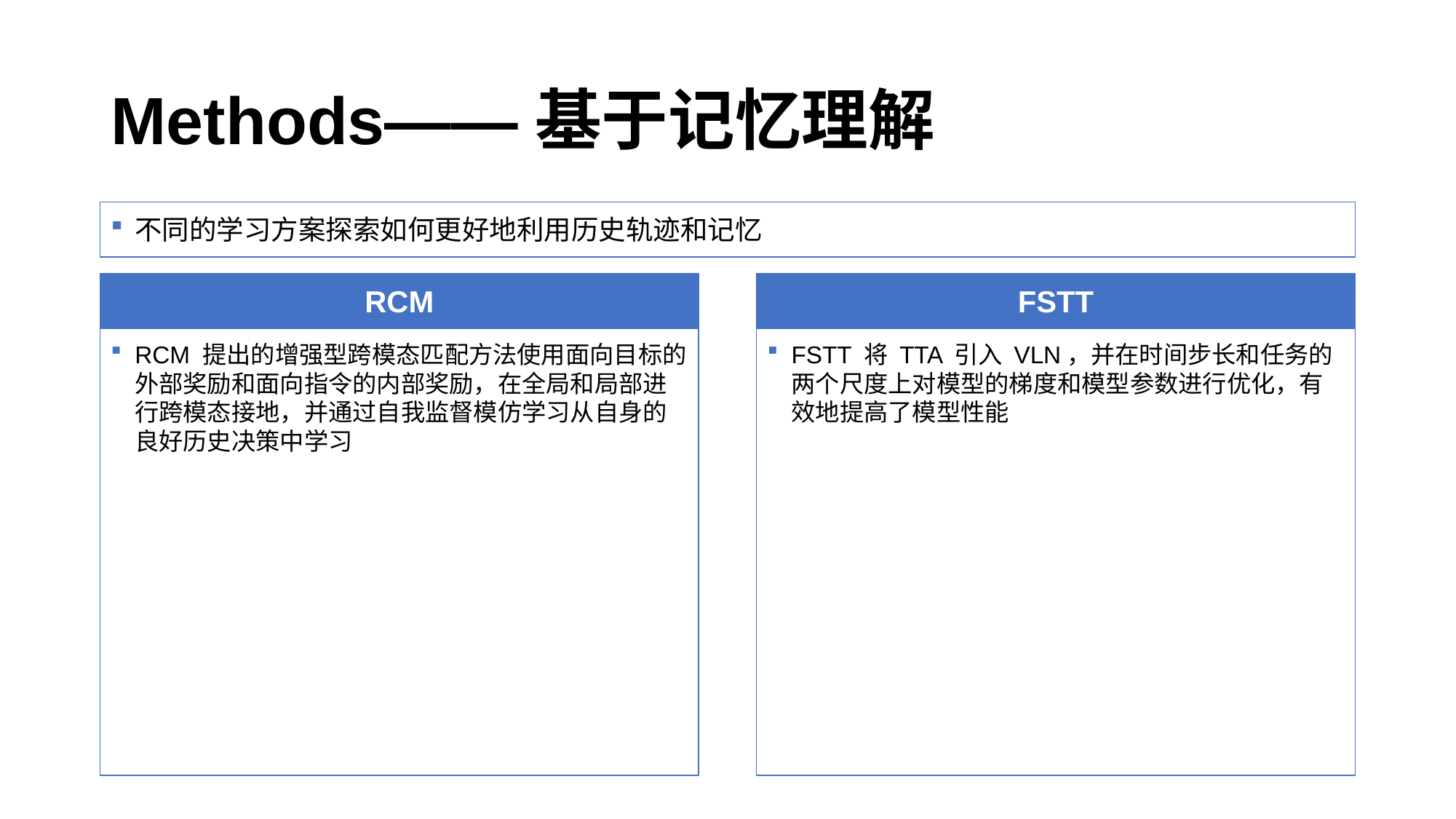

# Methods——基于记忆理解
不同的学习方案探索如何更好地利用历史轨迹和记忆

RCM
FSTT
RCM 提出的增强型跨模态匹配方法使用面向目标的外部奖励和面向指令的内部奖励，在全局和局部进行跨模态接地，并通过自我监督模仿学习从自身的良好历史决策中学习

FSTT 将 TTA 引入 VLN，并在时间步长和任务的两个尺度上对模型的梯度和模型参数进行优化，有效地提高了模型性能